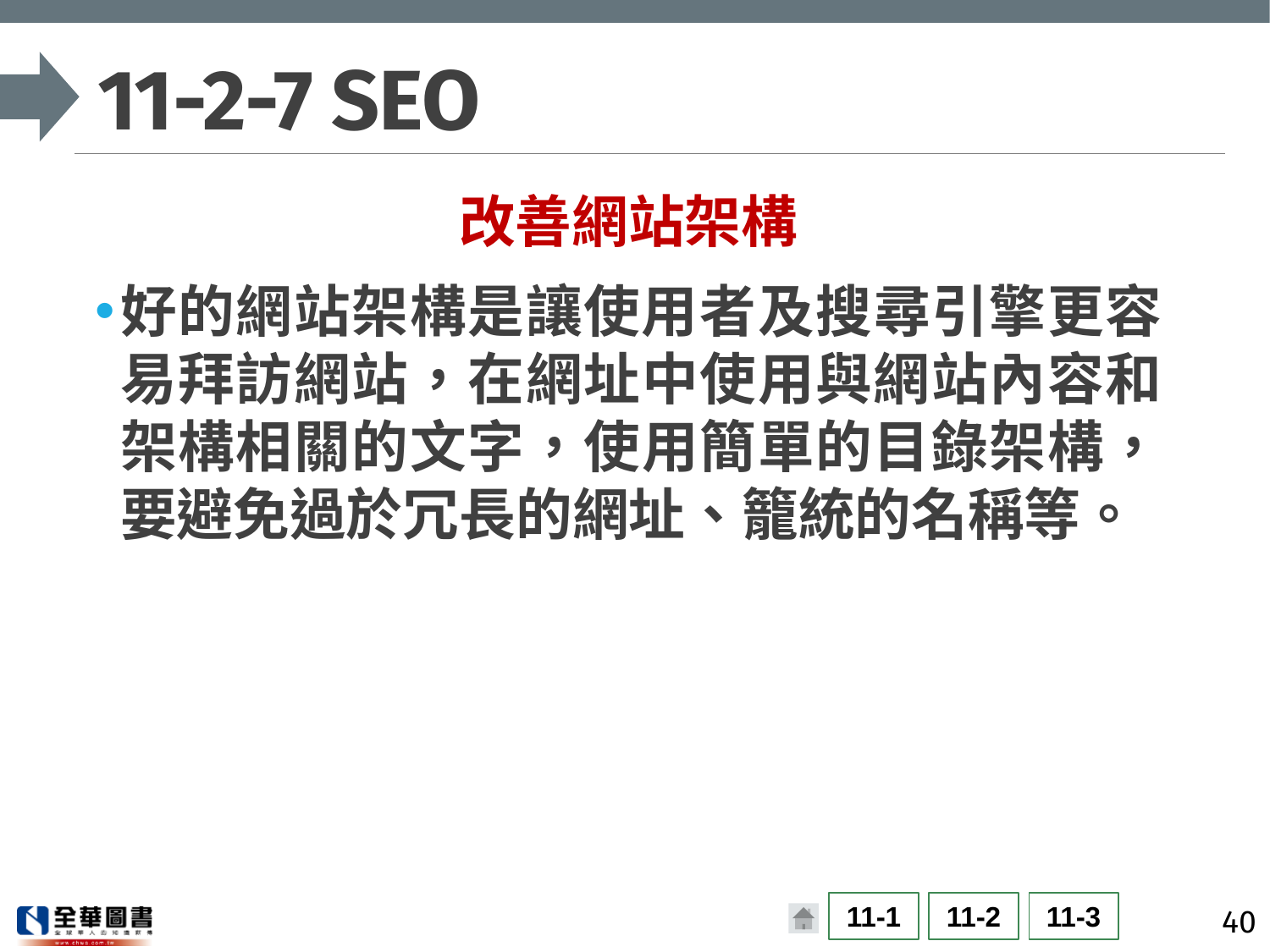

# 11-2-7 SEO
改善網站架構
好的網站架構是讓使用者及搜尋引擎更容易拜訪網站，在網址中使用與網站內容和架構相關的文字，使用簡單的目錄架構，要避免過於冗長的網址、籠統的名稱等。
40